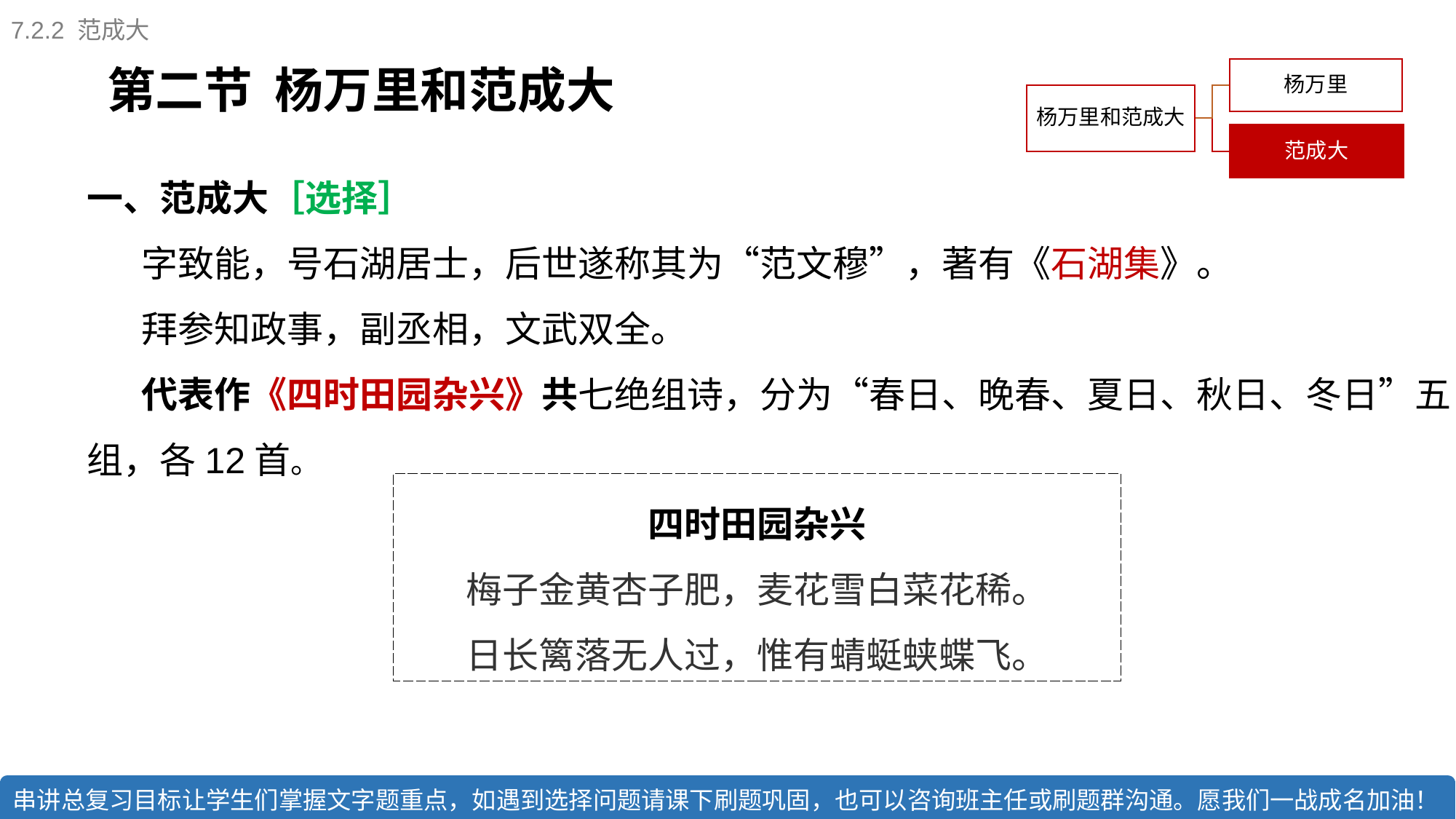

杨万里和范成大
杨万里
范成大
7.2.2 范成大
第二节  杨万里和范成大
一、范成大［选择］
字致能，号石湖居士，后世遂称其为“范文穆”，著有《石湖集》。
拜参知政事，副丞相，文武双全。
代表作《四时田园杂兴》共七绝组诗，分为“春日、晚春、夏日、秋日、冬日”五组，各12首。
四时田园杂兴
梅子金黄杏子肥，麦花雪白菜花稀。
日长篱落无人过，惟有蜻蜓蛱蝶飞。